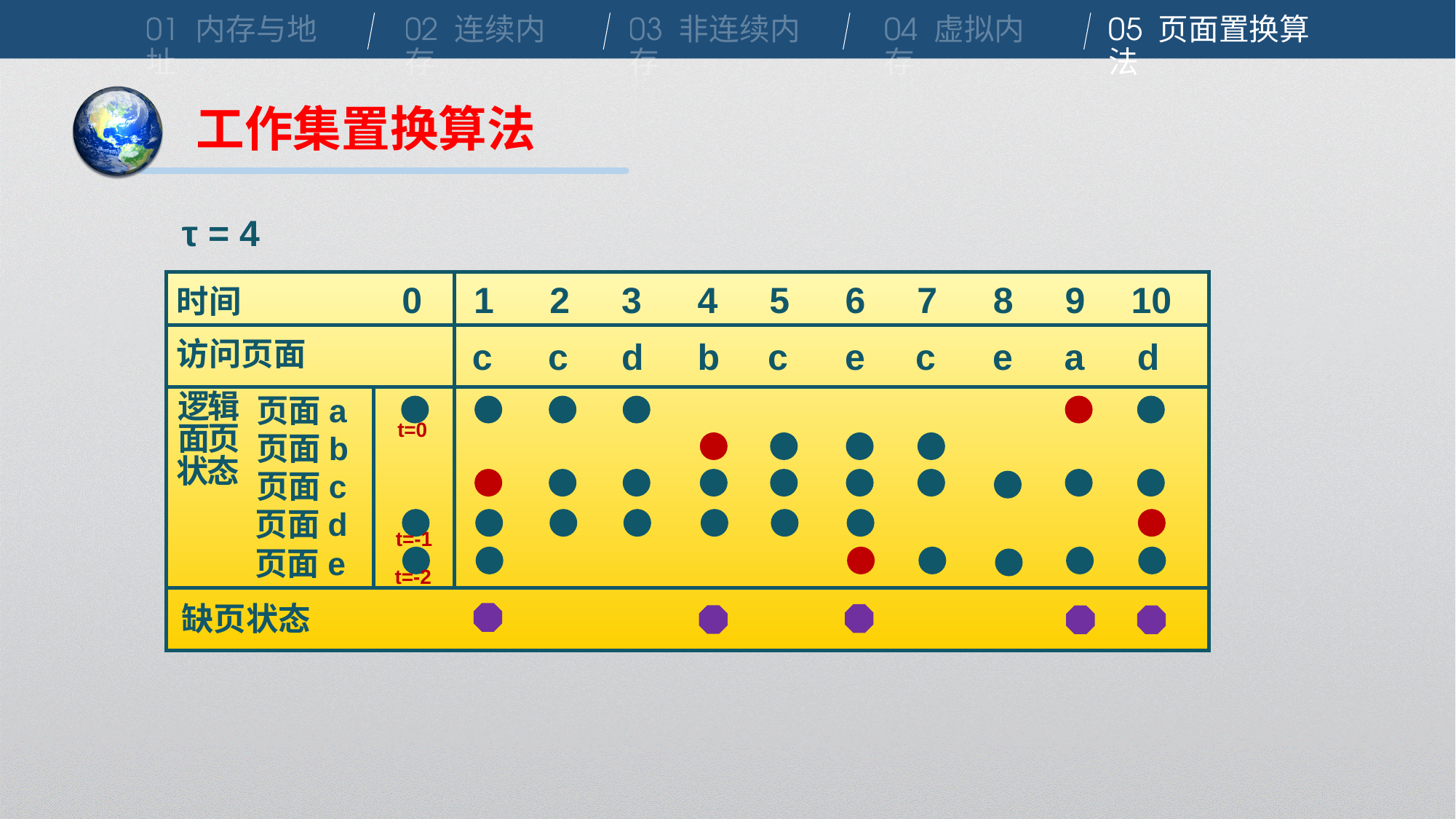

01 内存与地址
02 连续内存
03 非连续内存
04 虚拟内存
05 页面置换算法
工作集置换算法
τ = 4

0
1
2
3
4
5
6
7
8
9
10
时间
访问页面
c
c
d
b
c
e
c
e
a
d
页面a
逻辑面页状态

t=0
页面b

页面c

页面d

t=-1
页面e

t=-2
缺页状态